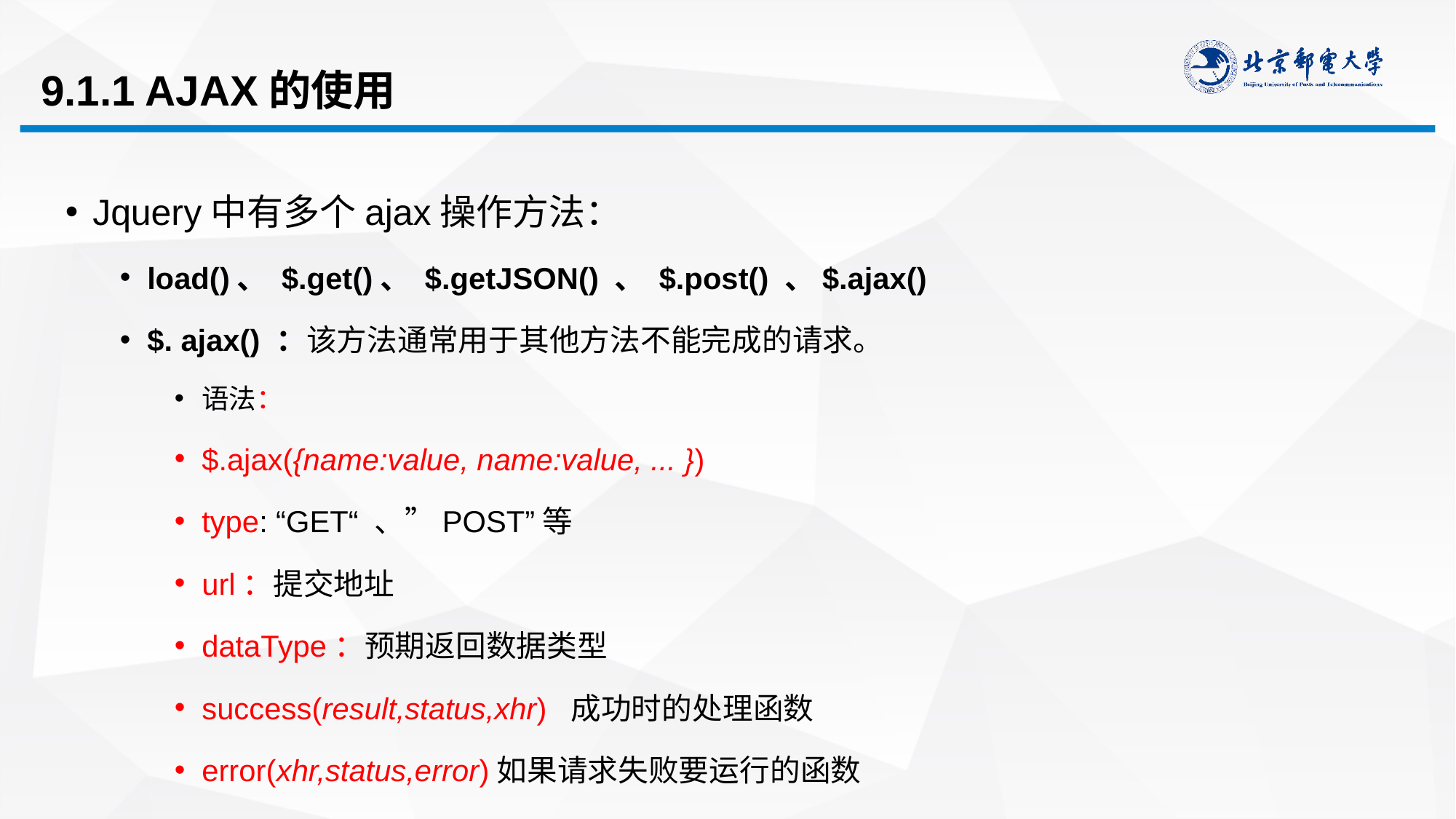

# 9.1.1 AJAX的使用
Jquery中有多个ajax操作方法：
load()、 $.get()、 $.getJSON() 、 $.post() 、$.ajax()
$. ajax() ：该方法通常用于其他方法不能完成的请求。
语法：
$.ajax({name:value, name:value, ... })
type: “GET“ 、”POST”等
url：提交地址
dataType：预期返回数据类型
success(result,status,xhr)  成功时的处理函数
error(xhr,status,error)如果请求失败要运行的函数